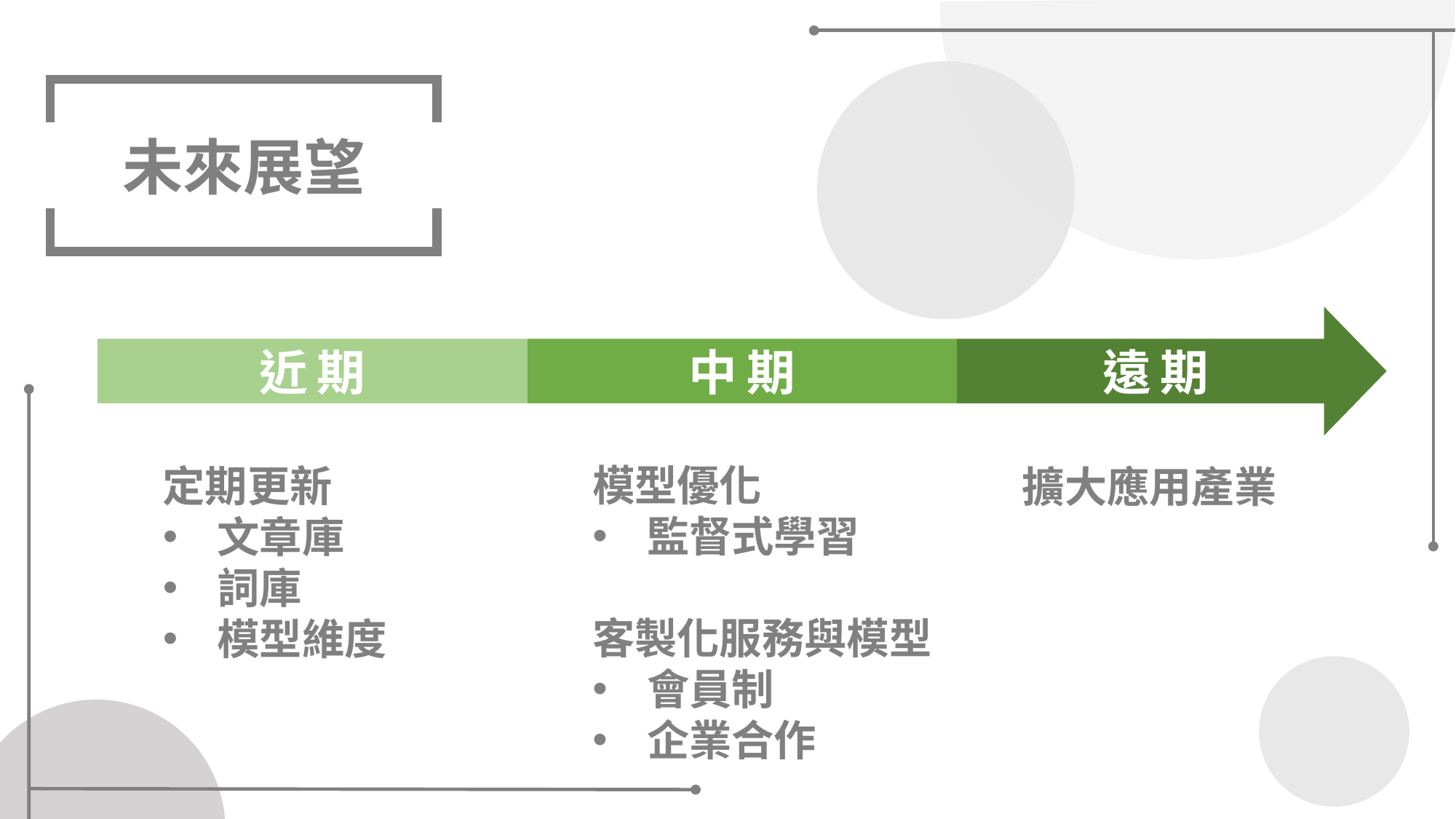

未來展望
遠期
近期
中期
模型優化
監督式學習
客製化服務與模型
會員制
企業合作
定期更新
文章庫
詞庫
模型維度
擴大應用產業